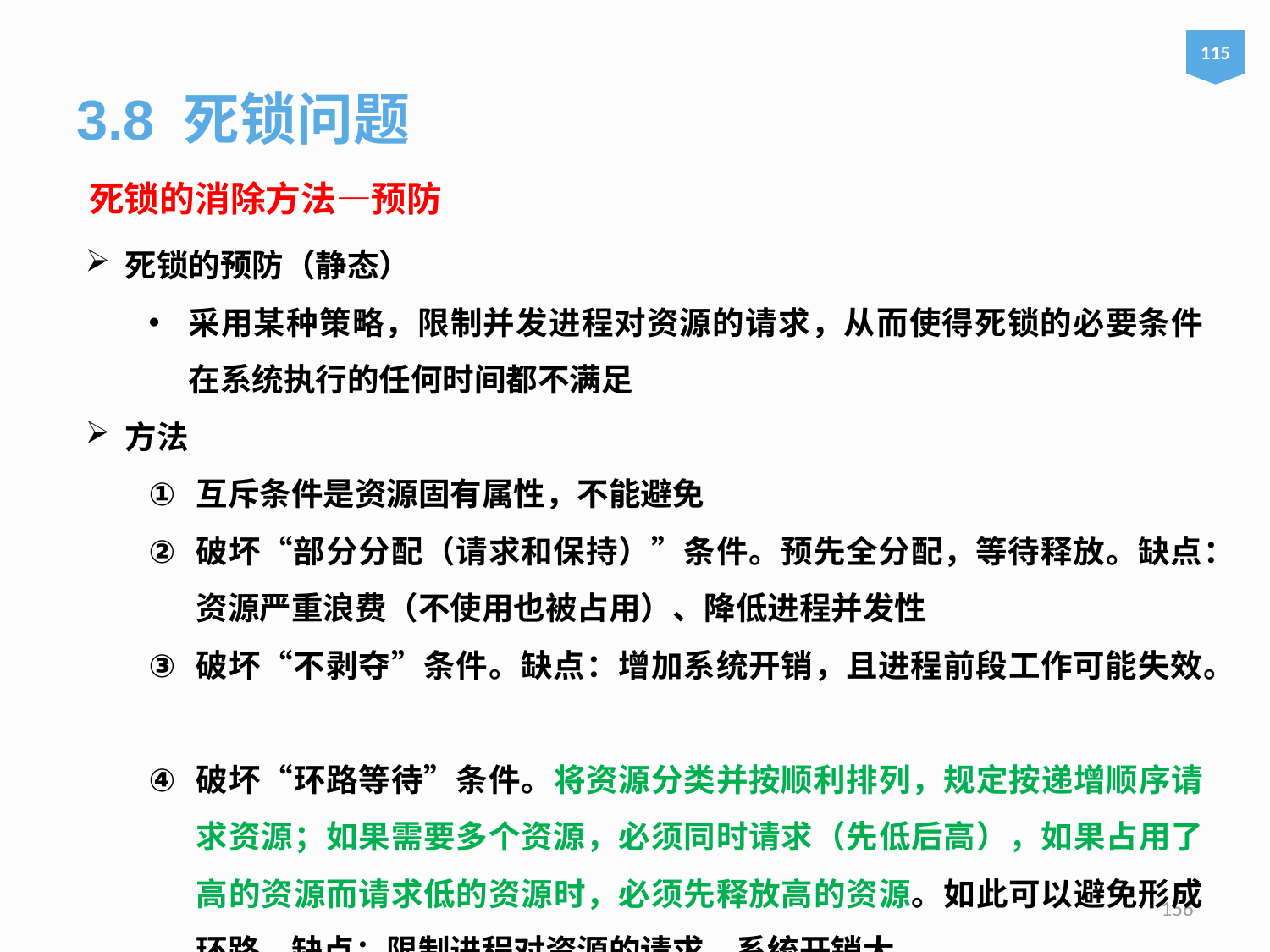

115
3.8 死锁问题
死锁的消除方法—预防

死锁的预防（静态）
采用某种策略，限制并发进程对资源的请求，从而使得死锁的必要条件在系统执行的任何时间都不满足
方法
互斥条件是资源固有属性，不能避免
破坏“部分分配（请求和保持）”条件。预先全分配，等待释放。缺点：资源严重浪费（不使用也被占用）、降低进程并发性
破坏“不剥夺”条件。缺点：增加系统开销，且进程前段工作可能失效。
破坏“环路等待”条件。将资源分类并按顺利排列，规定按递增顺序请求资源；如果需要多个资源，必须同时请求（先低后高），如果占用了高的资源而请求低的资源时，必须先释放高的资源。如此可以避免形成环路。缺点：限制进程对资源的请求，系统开销大。
156